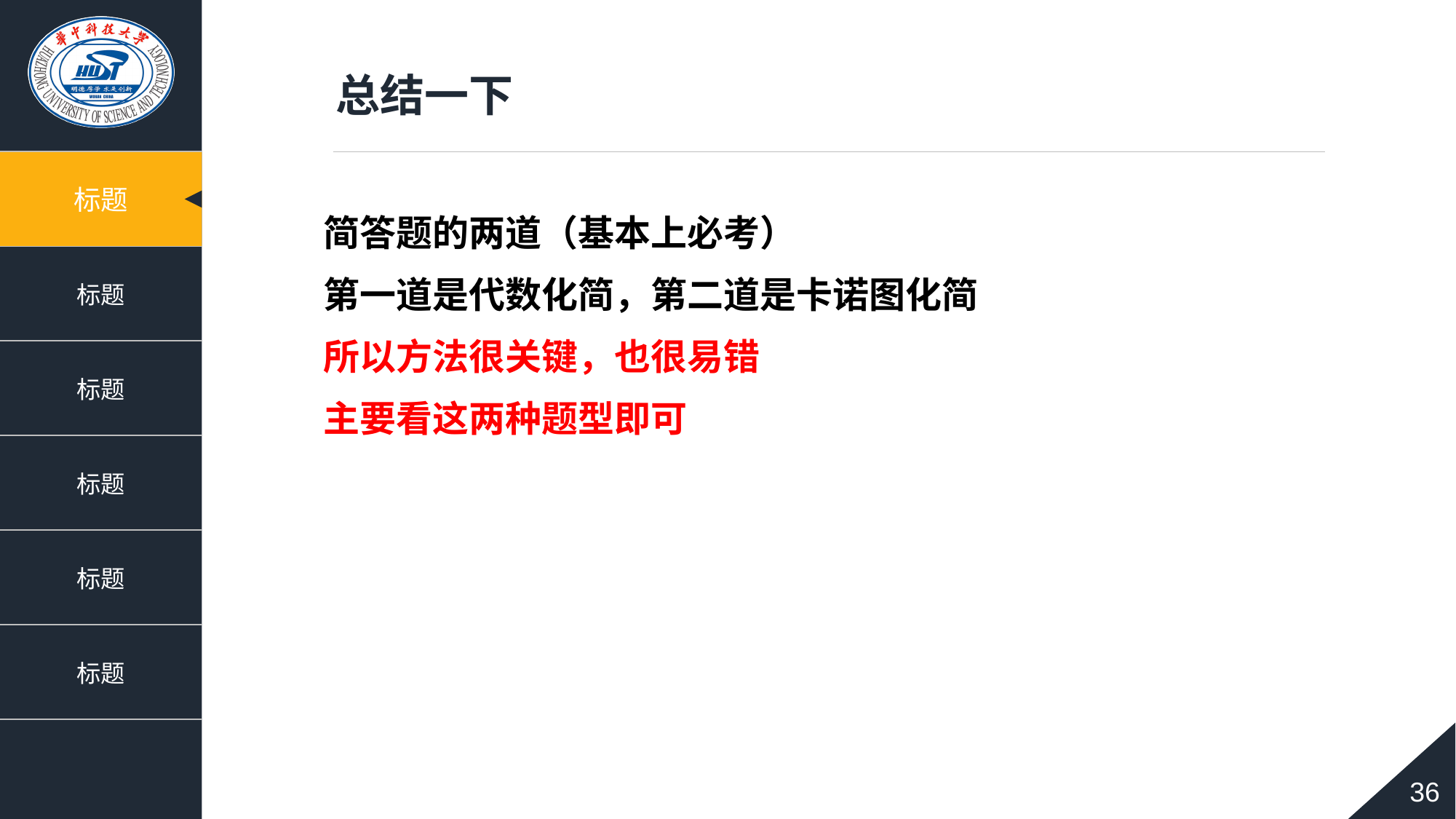

总结一下
简答题的两道（基本上必考）
第一道是代数化简，第二道是卡诺图化简
所以方法很关键，也很易错
主要看这两种题型即可